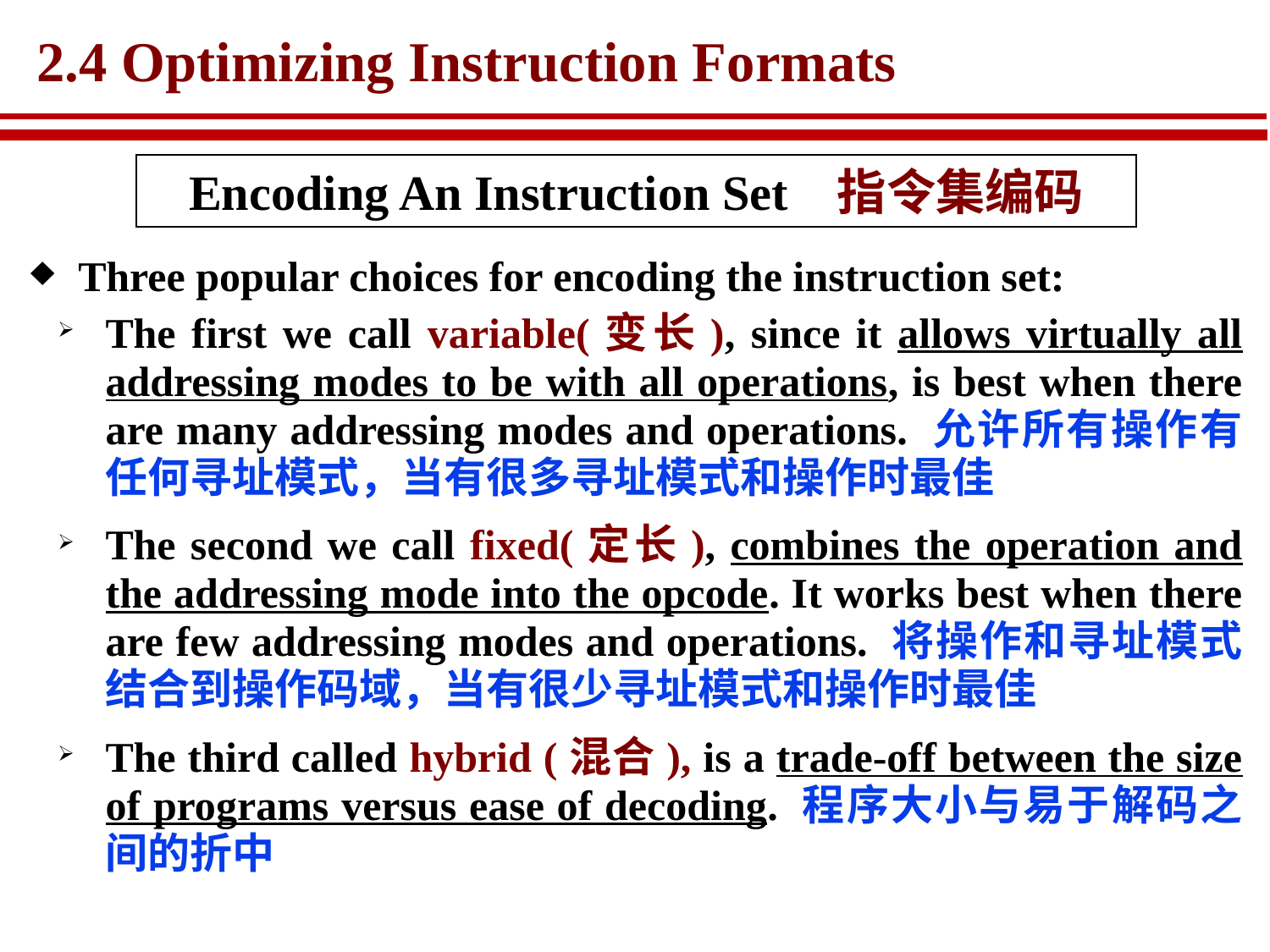

# 2.4 Optimizing Instruction Formats
Encoding An Instruction Set   指令集编码
Three popular choices for encoding the instruction set:
The first we call variable(变长), since it allows virtually all addressing modes to be with all operations, is best when there are many addressing modes and operations. 允许所有操作有任何寻址模式，当有很多寻址模式和操作时最佳
The second we call fixed(定长), combines the operation and the addressing mode into the opcode. It works best when there are few addressing modes and operations. 将操作和寻址模式结合到操作码域，当有很少寻址模式和操作时最佳
The third called hybrid (混合), is a trade-off between the size of programs versus ease of decoding. 程序大小与易于解码之间的折中